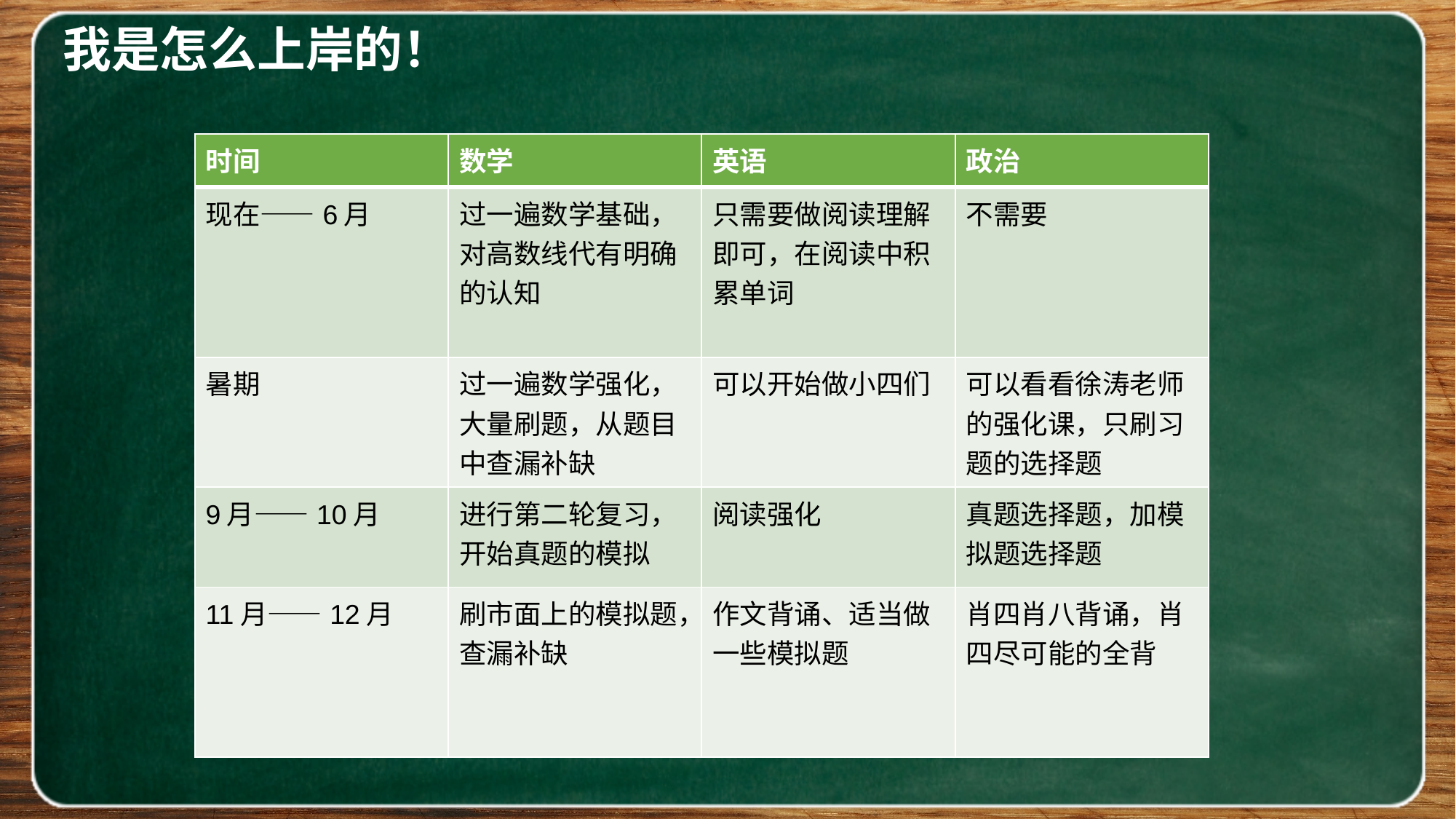

我是怎么上岸的！
| 时间 | 数学 | 英语 | 政治 |
| --- | --- | --- | --- |
| 现在——6月 | 过一遍数学基础，对高数线代有明确的认知 | 只需要做阅读理解即可，在阅读中积累单词 | 不需要 |
| 暑期 | 过一遍数学强化，大量刷题，从题目中查漏补缺 | 可以开始做小四们 | 可以看看徐涛老师的强化课，只刷习题的选择题 |
| 9月——10月 | 进行第二轮复习，开始真题的模拟 | 阅读强化 | 真题选择题，加模拟题选择题 |
| 11月——12月 | 刷市面上的模拟题，查漏补缺 | 作文背诵、适当做一些模拟题 | 肖四肖八背诵，肖四尽可能的全背 |